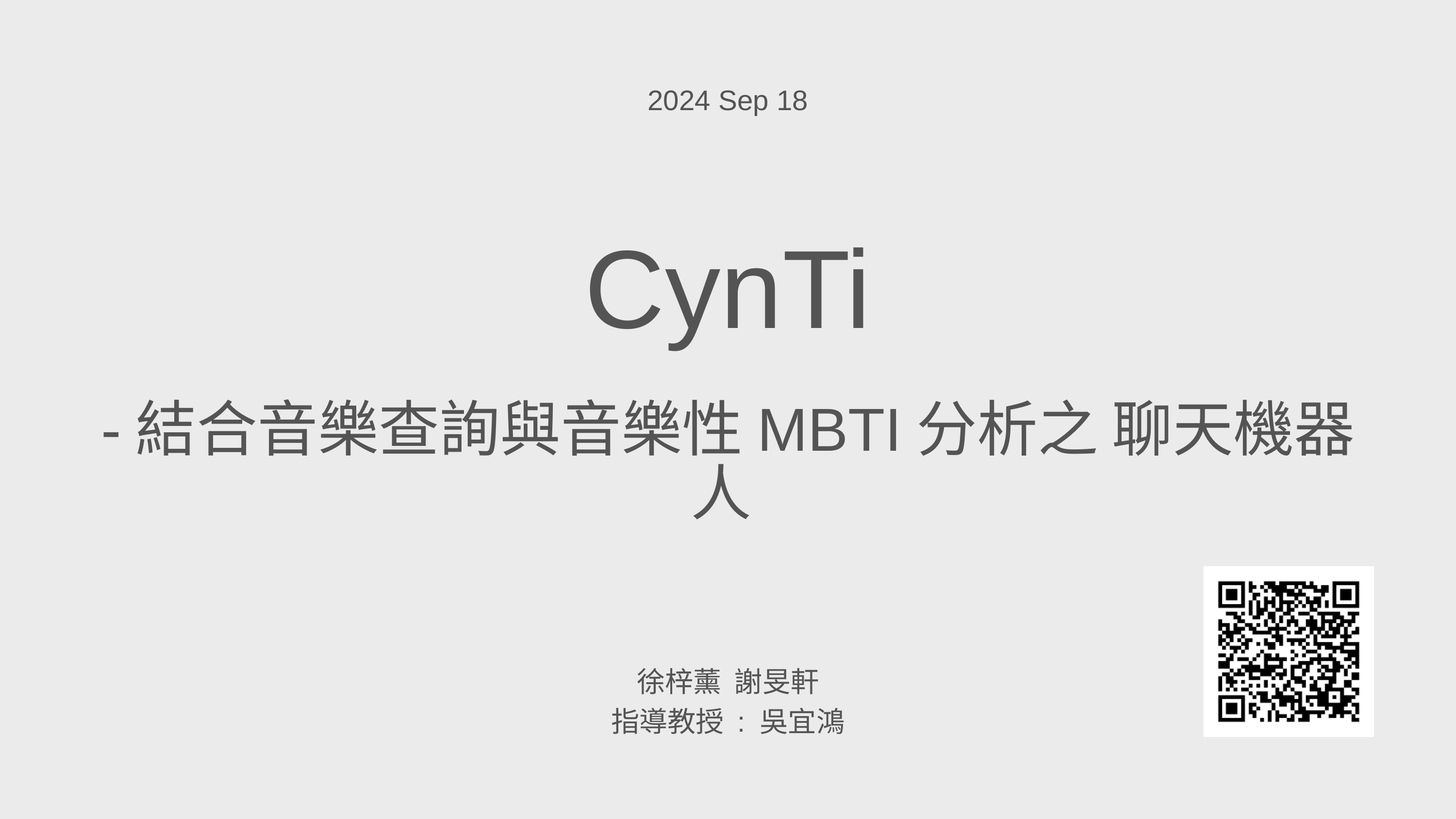

2024 Sep 18
CynTi

-結合音樂查詢與音樂性MBTI分析之 聊天機器人

徐梓薰  謝旻軒
指導教授 : 吳宜鴻